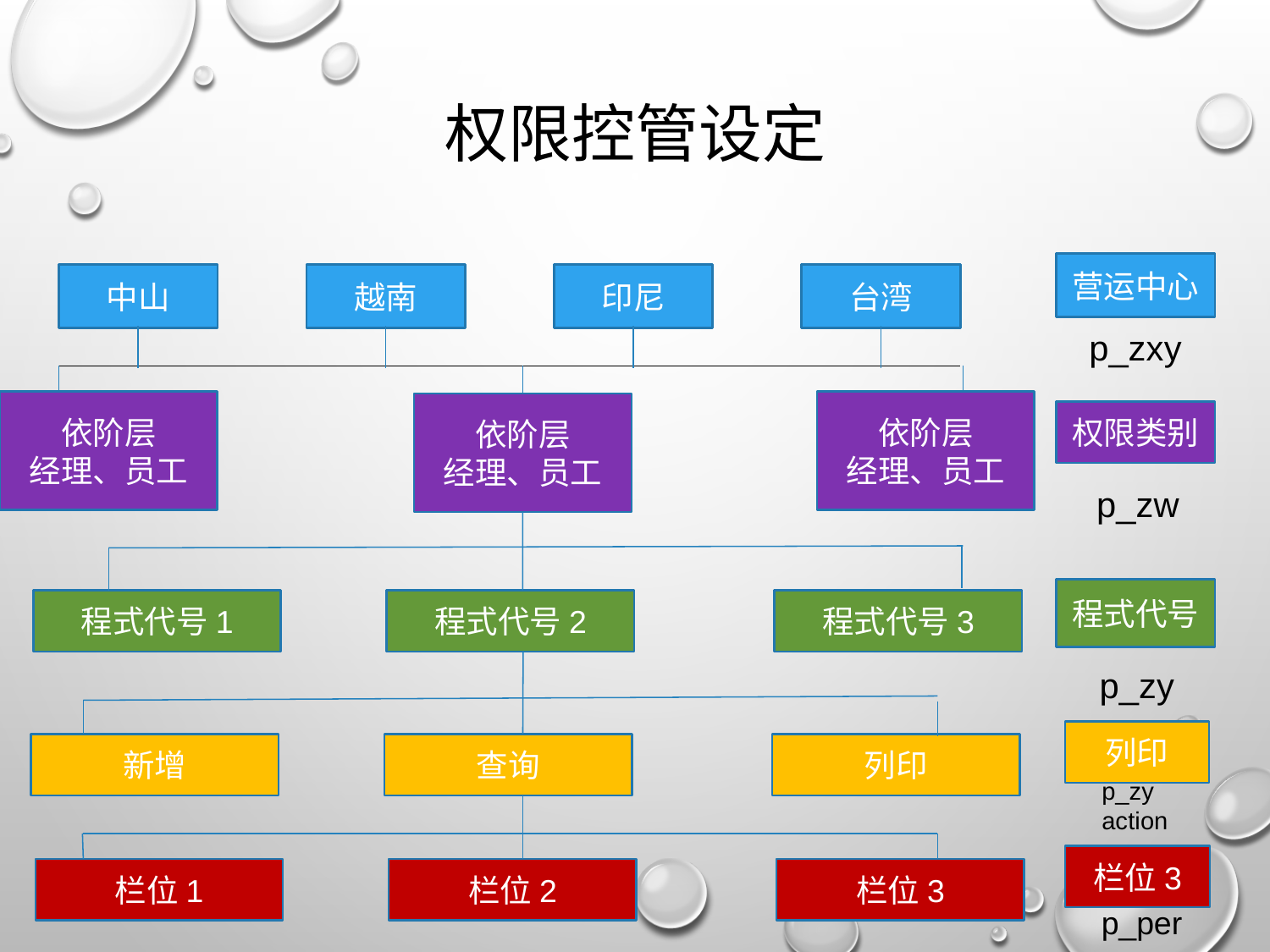

# 权限控管设定
营运中心
中山
越南
印尼
台湾
p_zxy
依阶层
经理、员工
依阶层
经理、员工
依阶层
经理、员工
权限类别
p_zw
程式代号
程式代号1
程式代号2
程式代号3
p_zy
列印
新增
查询
列印
p_zy
action
栏位3
栏位1
栏位2
栏位3
p_per